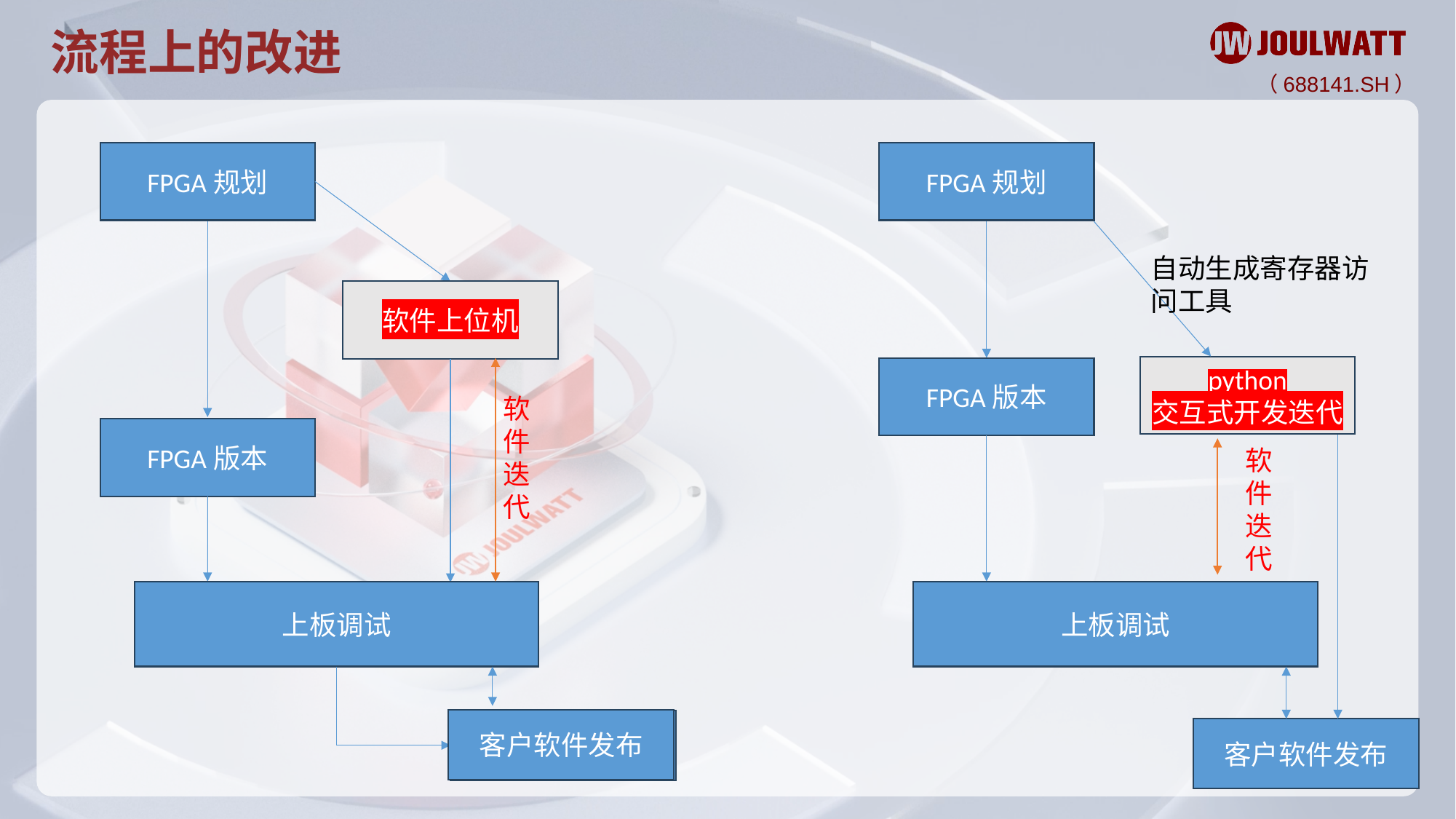

流程上的改进
FPGA规划
FPGA规划
自动生成寄存器访问工具
软件上位机
python
交互式开发迭代
FPGA版本
软件迭代
FPGA版本
软件迭代
上板调试
上板调试
客户软件发布
客户软件发布
客户软件发布